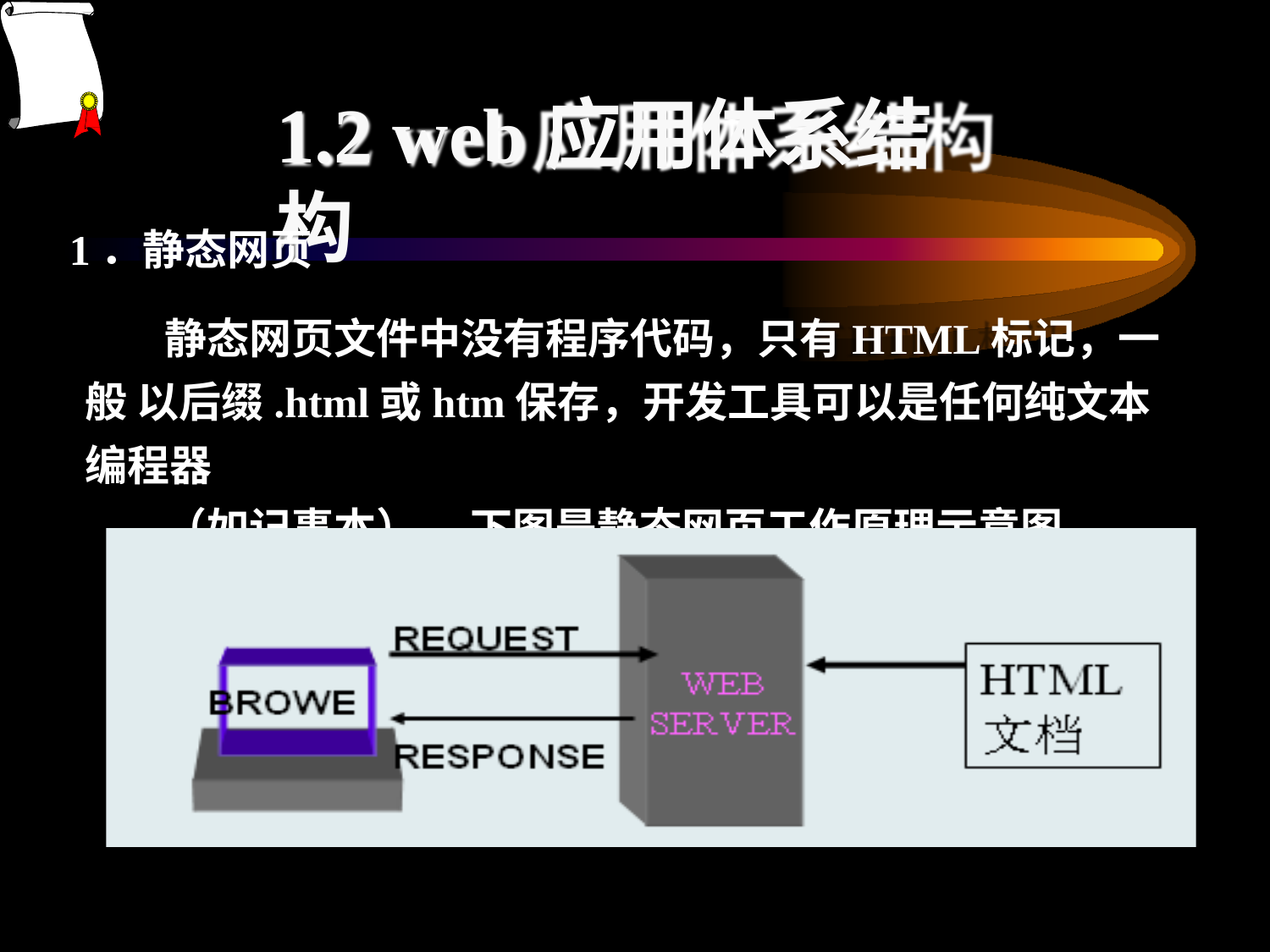

# 1.2 web应用体系结构

1．静态网页
静态网页文件中没有程序代码，只有HTML标记，一般 以后缀.html或htm保存，开发工具可以是任何纯文本编程器
（如记事本） ，下图是静态网页工作原理示意图